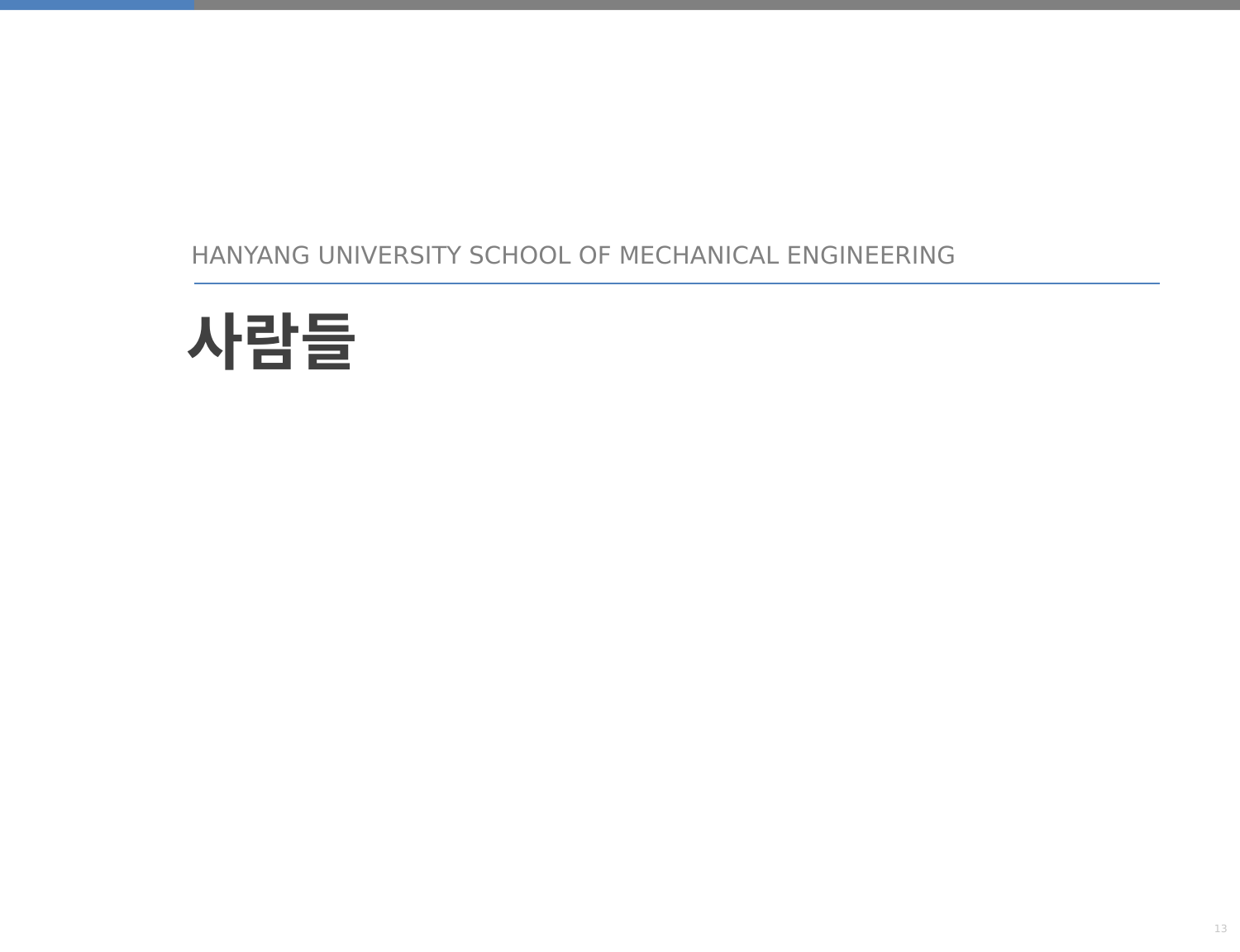

HANYANG UNIVERSITY SCHOOL OF MECHANICAL ENGINEERING
사람들
13